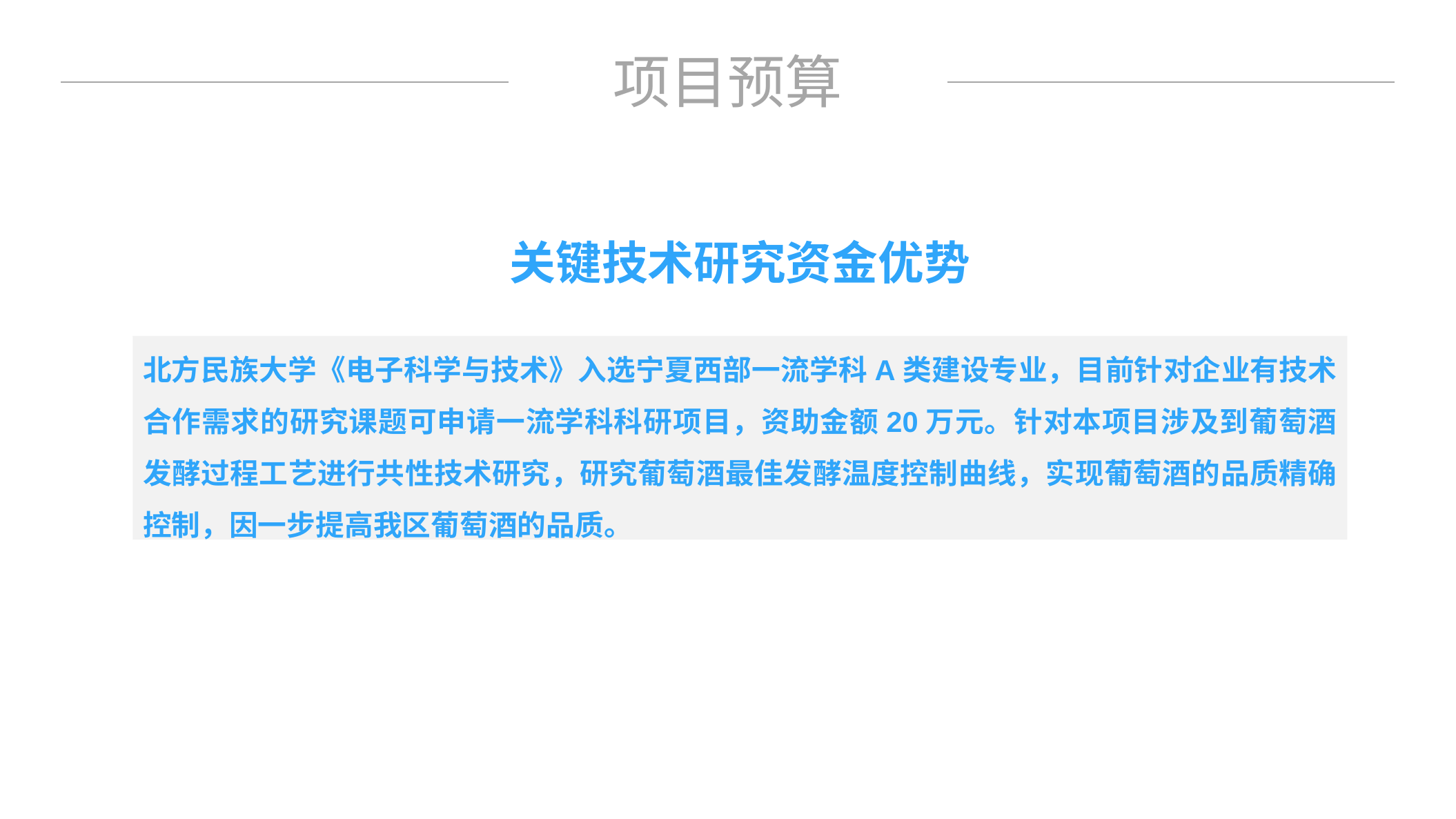

项目预算
关键技术研究资金优势
北方民族大学《电子科学与技术》入选宁夏西部一流学科A类建设专业，目前针对企业有技术合作需求的研究课题可申请一流学科科研项目，资助金额20万元。针对本项目涉及到葡萄酒发酵过程工艺进行共性技术研究，研究葡萄酒最佳发酵温度控制曲线，实现葡萄酒的品质精确控制，因一步提高我区葡萄酒的品质。